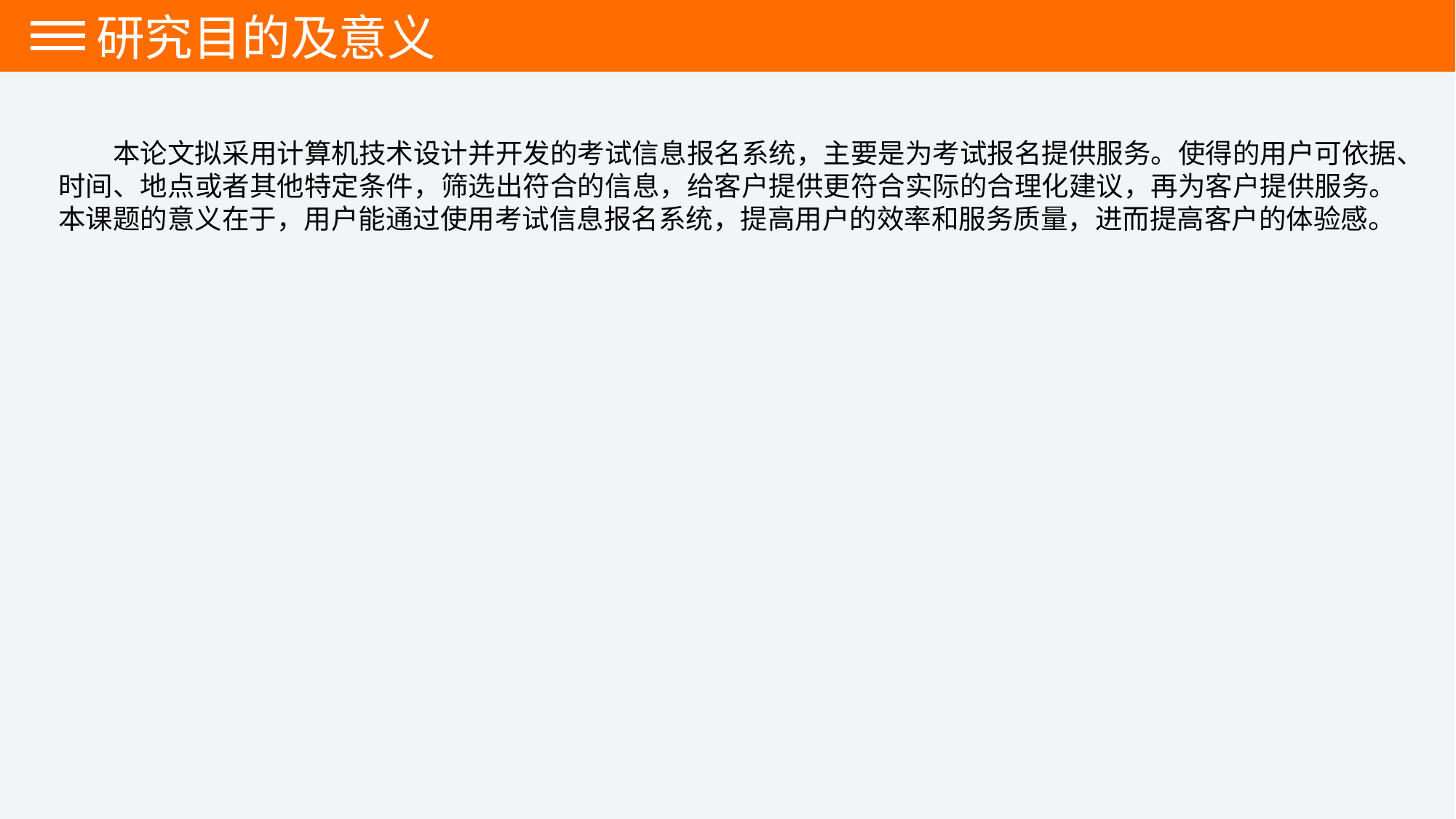

研究目的及意义
本论文拟采用计算机技术设计并开发的考试信息报名系统，主要是为考试报名提供服务。使得的用户可依据、时间、地点或者其他特定条件，筛选出符合的信息，给客户提供更符合实际的合理化建议，再为客户提供服务。本课题的意义在于，用户能通过使用考试信息报名系统，提高用户的效率和服务质量，进而提高客户的体验感。